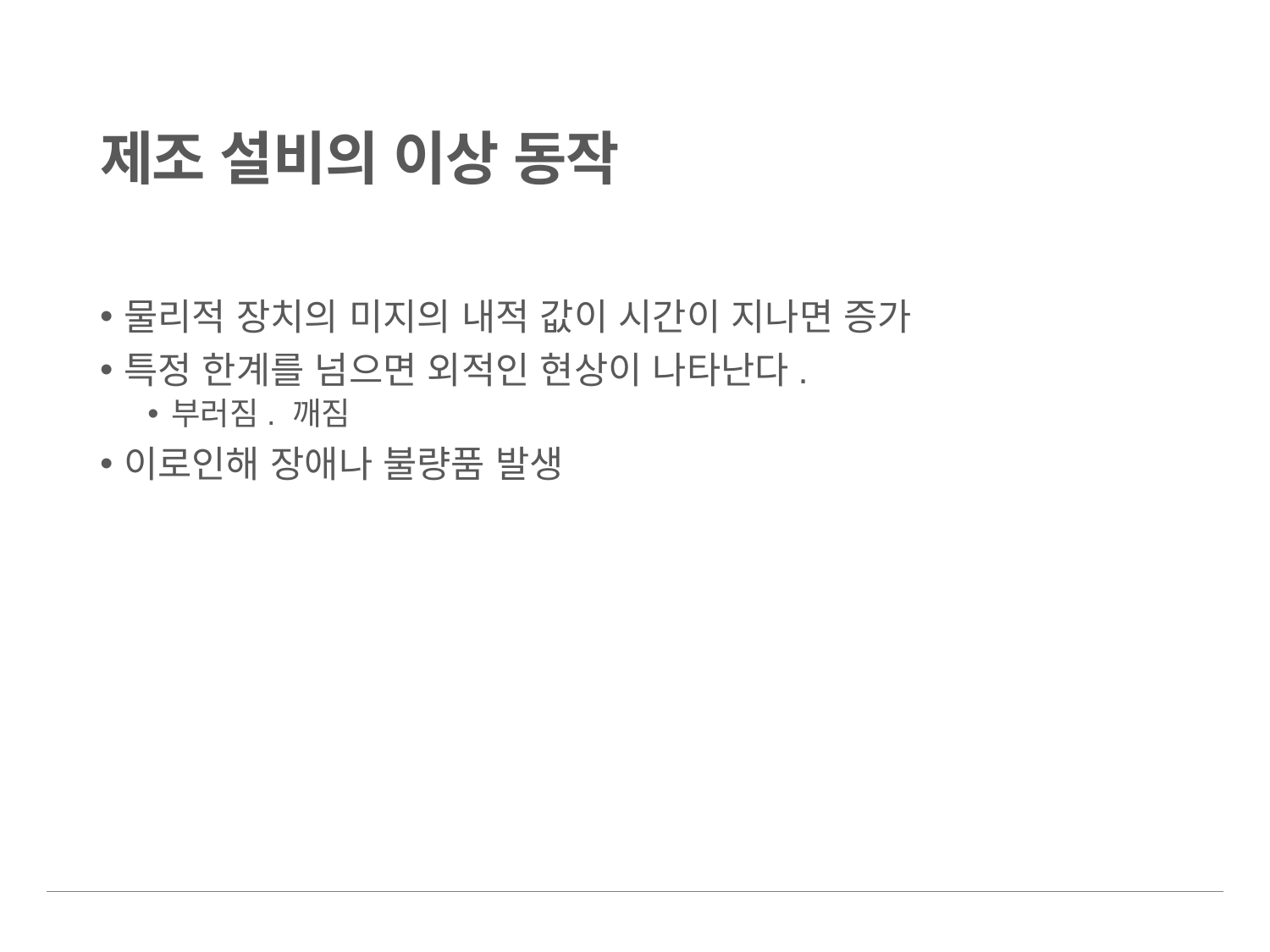

# 제조 설비의 이상 동작
물리적 장치의 미지의 내적 값이 시간이 지나면 증가
특정 한계를 넘으면 외적인 현상이 나타난다.
부러짐. 깨짐
이로인해 장애나 불량품 발생